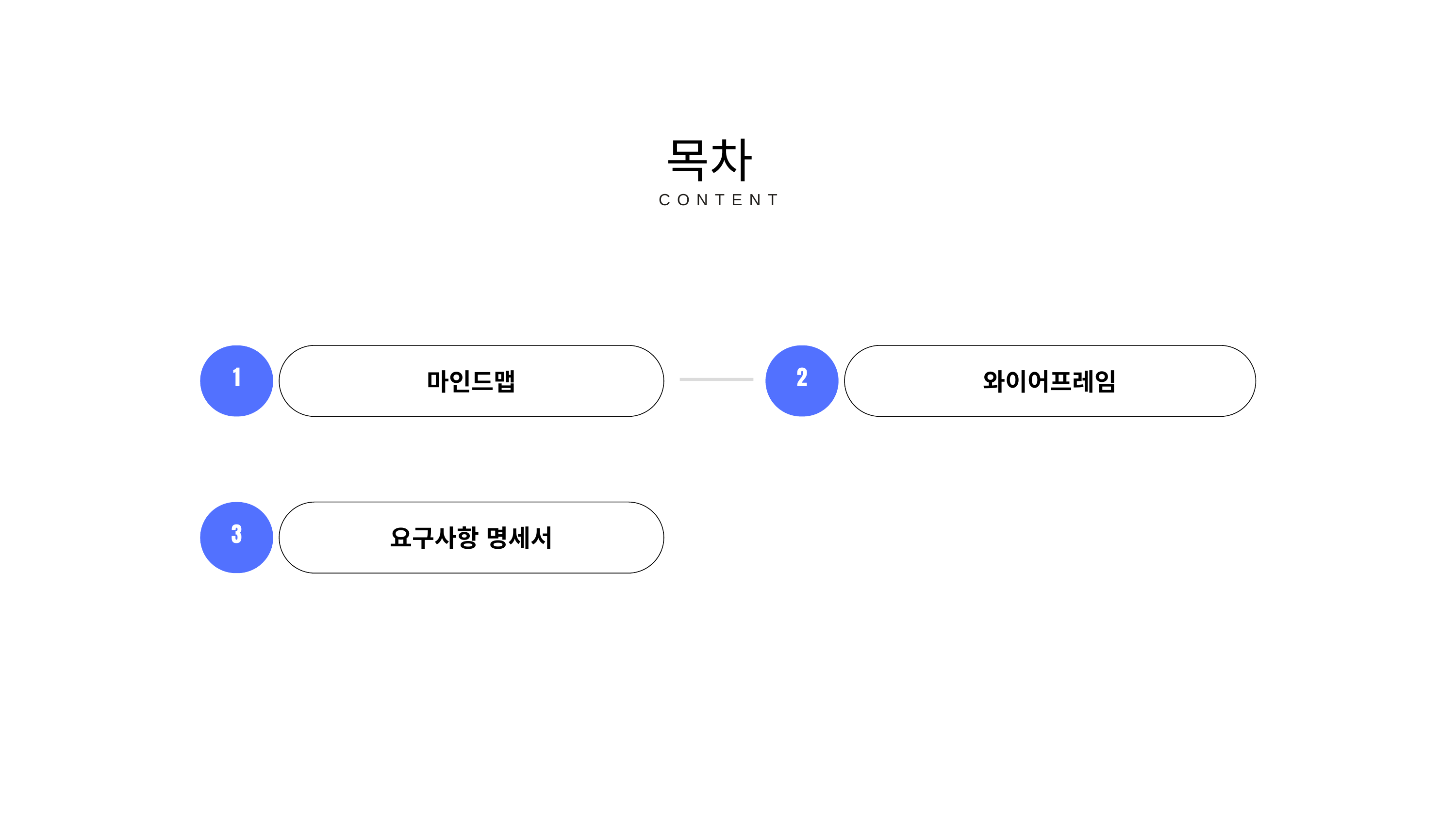

목차
CONTENT

1
마인드맵

2
와이어프레임

4

3
요구사항 명세서